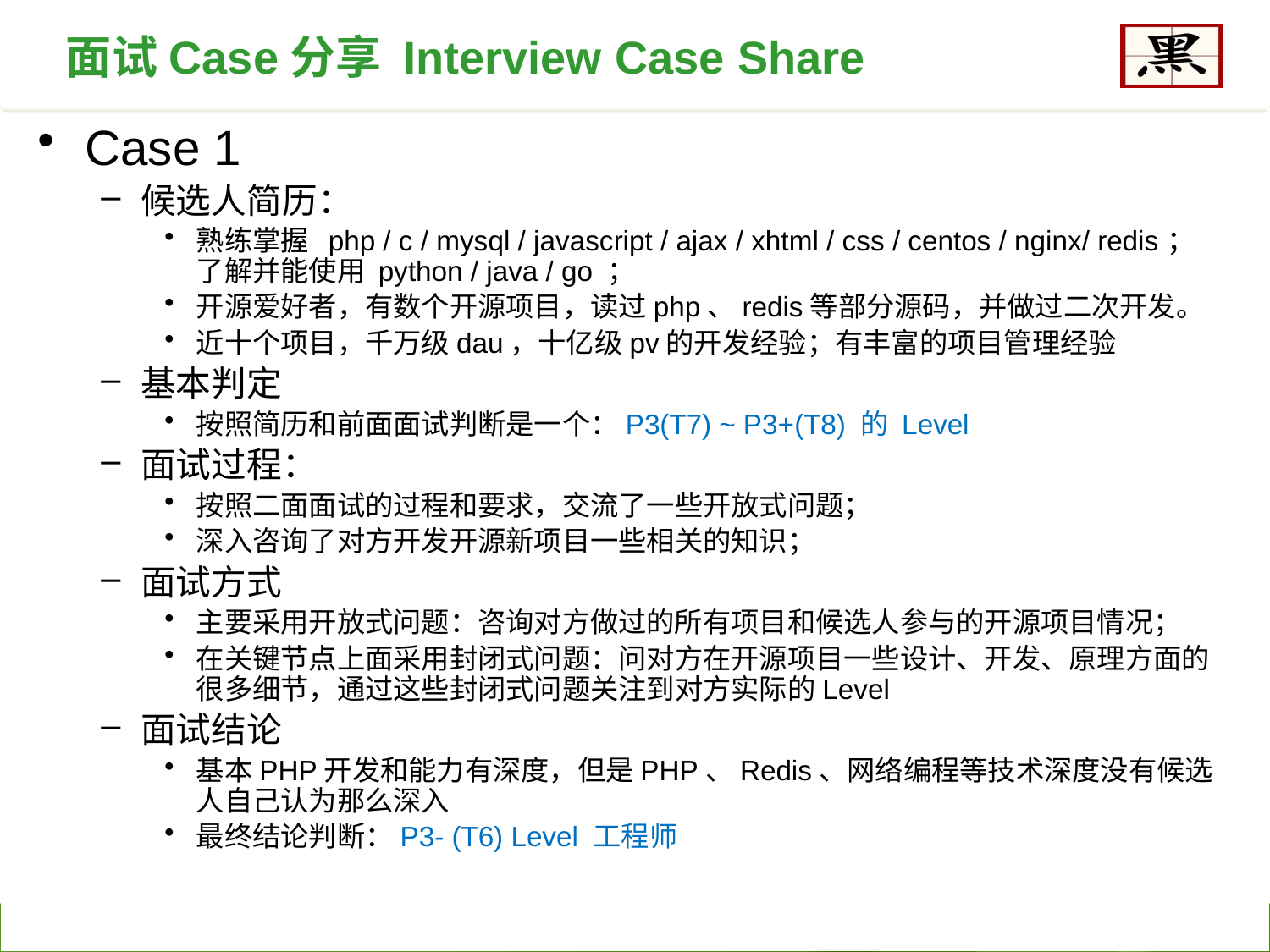

面试Case分享 Interview Case Share
Case 1
候选人简历：
熟练掌握  php / c / mysql / javascript / ajax / xhtml / css / centos / nginx/ redis；了解并能使用 python / java / go ；
开源爱好者，有数个开源项目，读过php、redis等部分源码，并做过二次开发。
近十个项目，千万级dau，十亿级pv的开发经验；有丰富的项目管理经验
基本判定
按照简历和前面面试判断是一个：P3(T7) ~ P3+(T8) 的 Level
面试过程：
按照二面面试的过程和要求，交流了一些开放式问题；
深入咨询了对方开发开源新项目一些相关的知识；
面试方式
主要采用开放式问题：咨询对方做过的所有项目和候选人参与的开源项目情况；
在关键节点上面采用封闭式问题：问对方在开源项目一些设计、开发、原理方面的很多细节，通过这些封闭式问题关注到对方实际的Level
面试结论
基本PHP开发和能力有深度，但是PHP、Redis、网络编程等技术深度没有候选人自己认为那么深入
最终结论判断：P3- (T6) Level 工程师